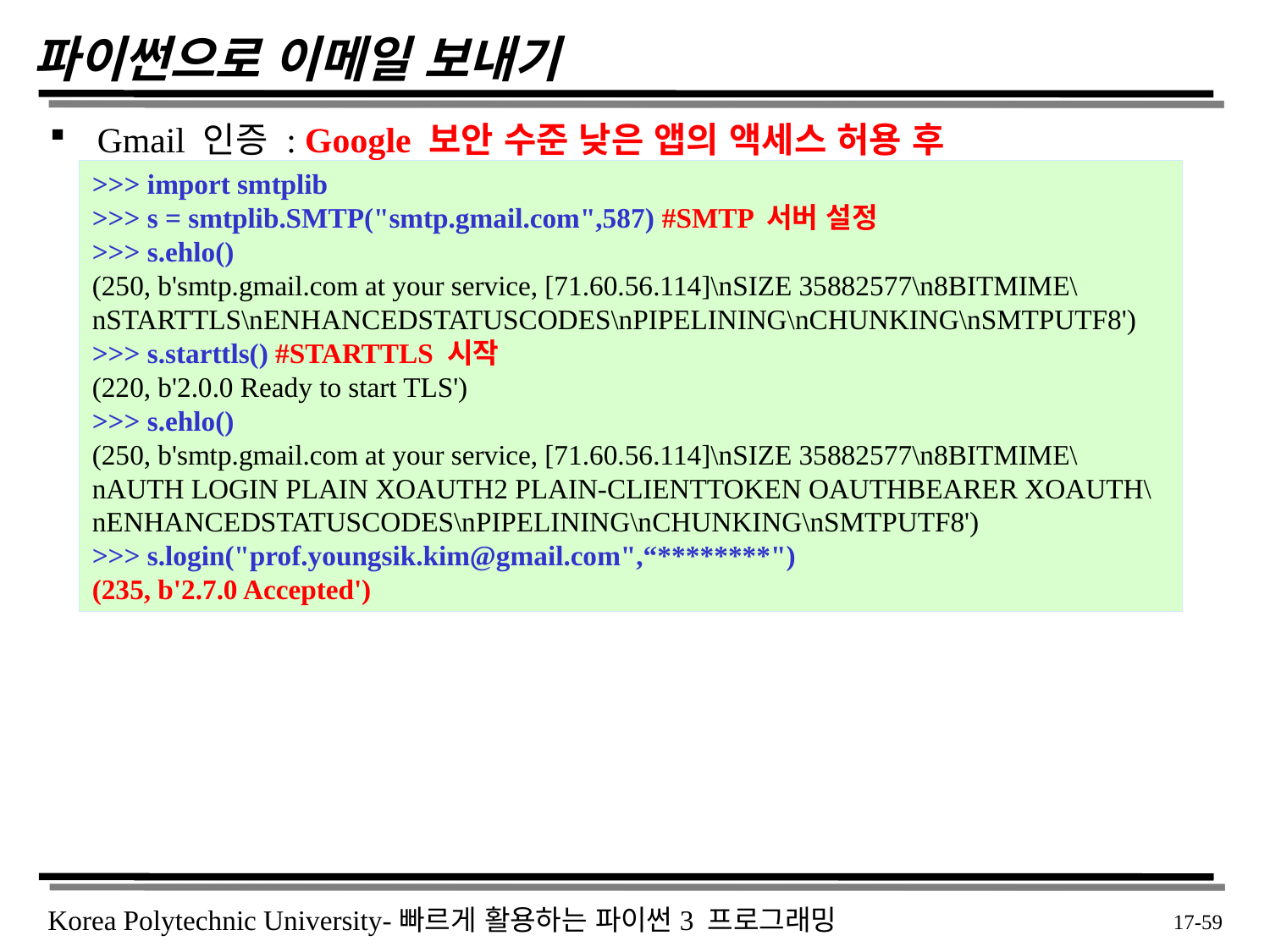

# 파이썬으로 이메일 보내기
Gmail 인증 : Google 보안 수준 낮은 앱의 액세스 허용 후
>>> import smtplib
>>> s = smtplib.SMTP("smtp.gmail.com",587) #SMTP 서버 설정
>>> s.ehlo()
(250, b'smtp.gmail.com at your service, [71.60.56.114]\nSIZE 35882577\n8BITMIME\nSTARTTLS\nENHANCEDSTATUSCODES\nPIPELINING\nCHUNKING\nSMTPUTF8')
>>> s.starttls() #STARTTLS 시작
(220, b'2.0.0 Ready to start TLS')
>>> s.ehlo()
(250, b'smtp.gmail.com at your service, [71.60.56.114]\nSIZE 35882577\n8BITMIME\nAUTH LOGIN PLAIN XOAUTH2 PLAIN-CLIENTTOKEN OAUTHBEARER XOAUTH\nENHANCEDSTATUSCODES\nPIPELINING\nCHUNKING\nSMTPUTF8')
>>> s.login("prof.youngsik.kim@gmail.com",“********")
(235, b'2.7.0 Accepted')

 17-59